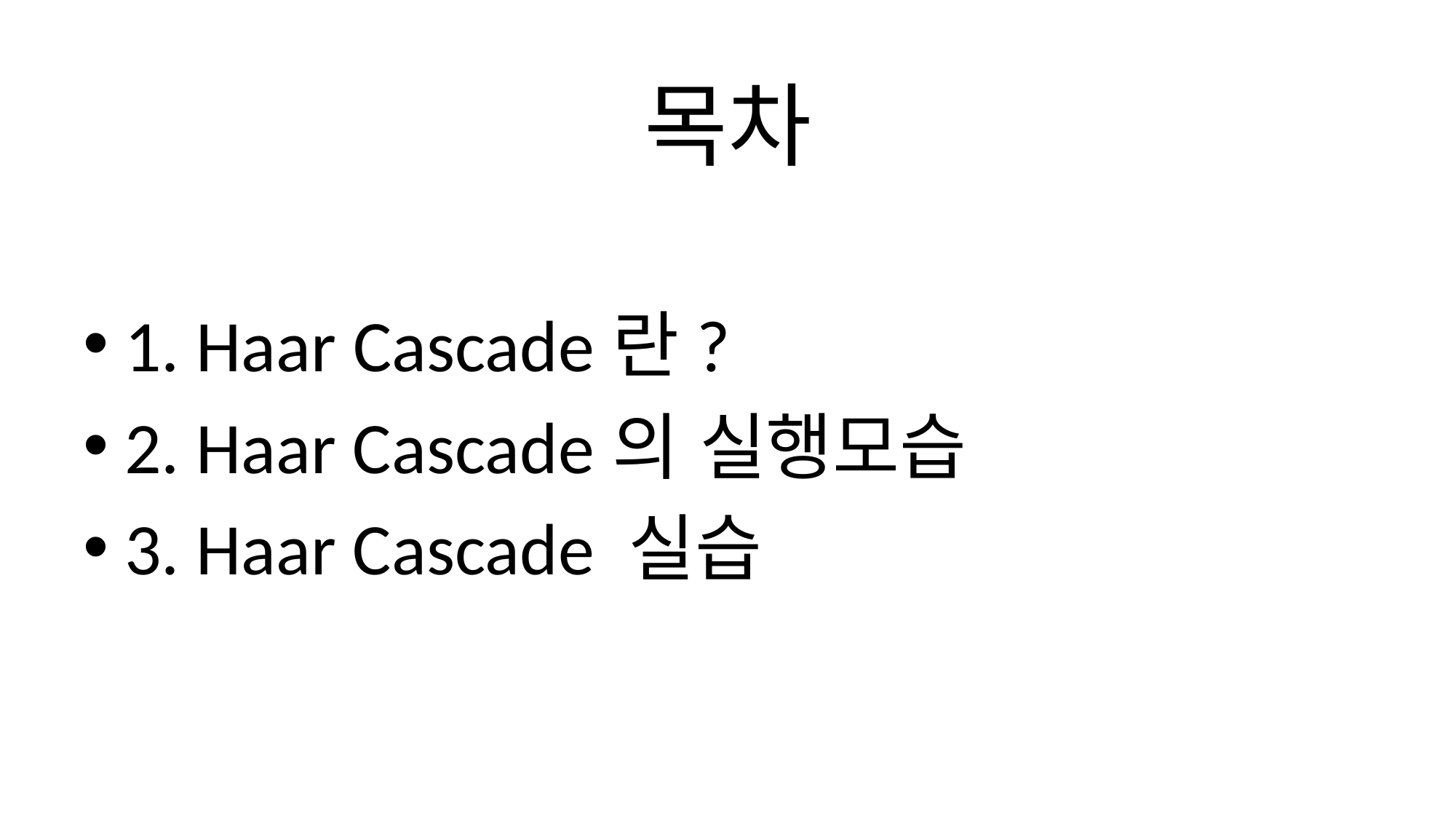

# 목차

1. Haar Cascade란?
2. Haar Cascade의 실행모습
3. Haar Cascade 실습